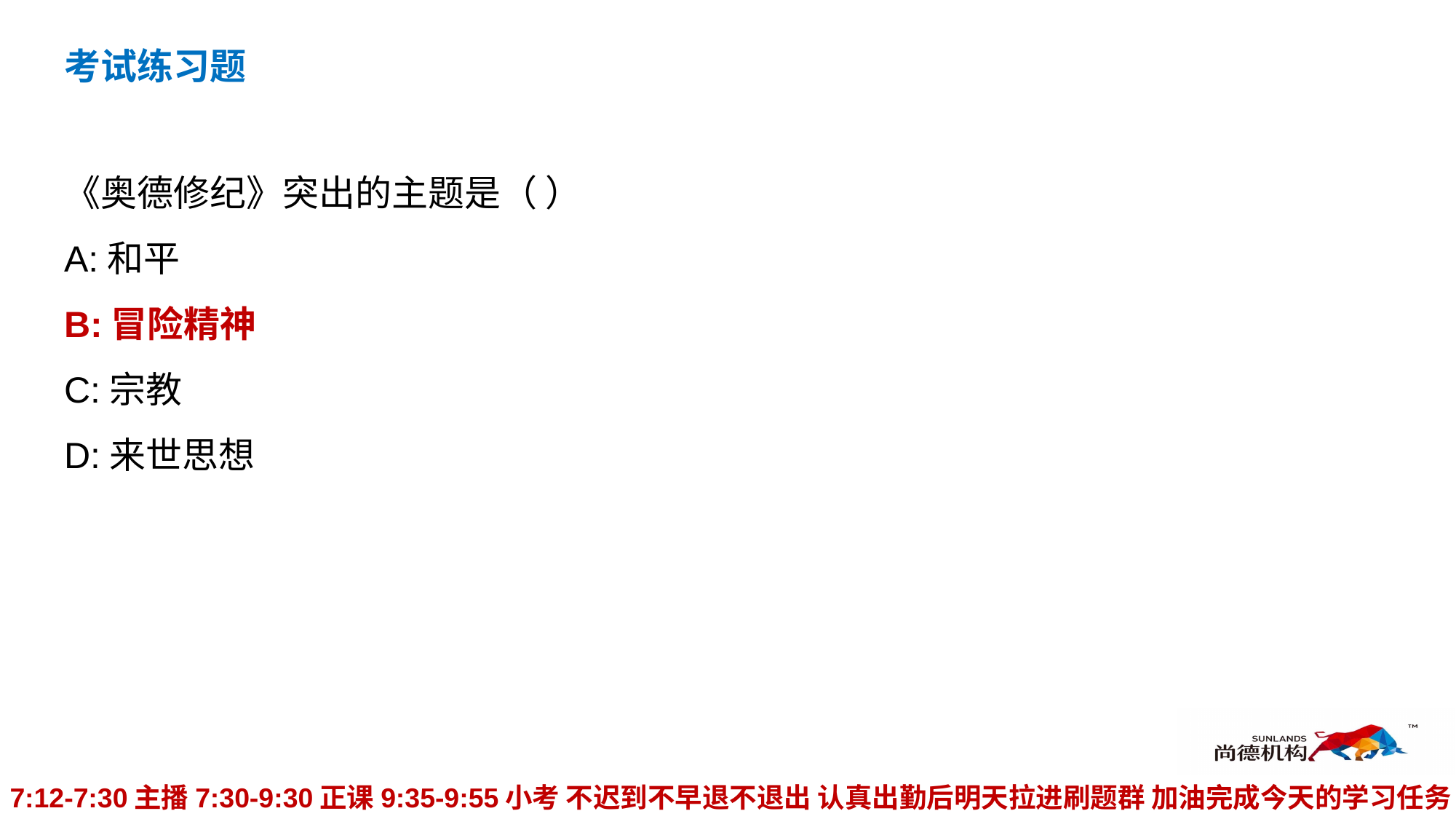

考试练习题
《奥德修纪》突出的主题是（ ）
A:和平
B:冒险精神
C:宗教
D:来世思想